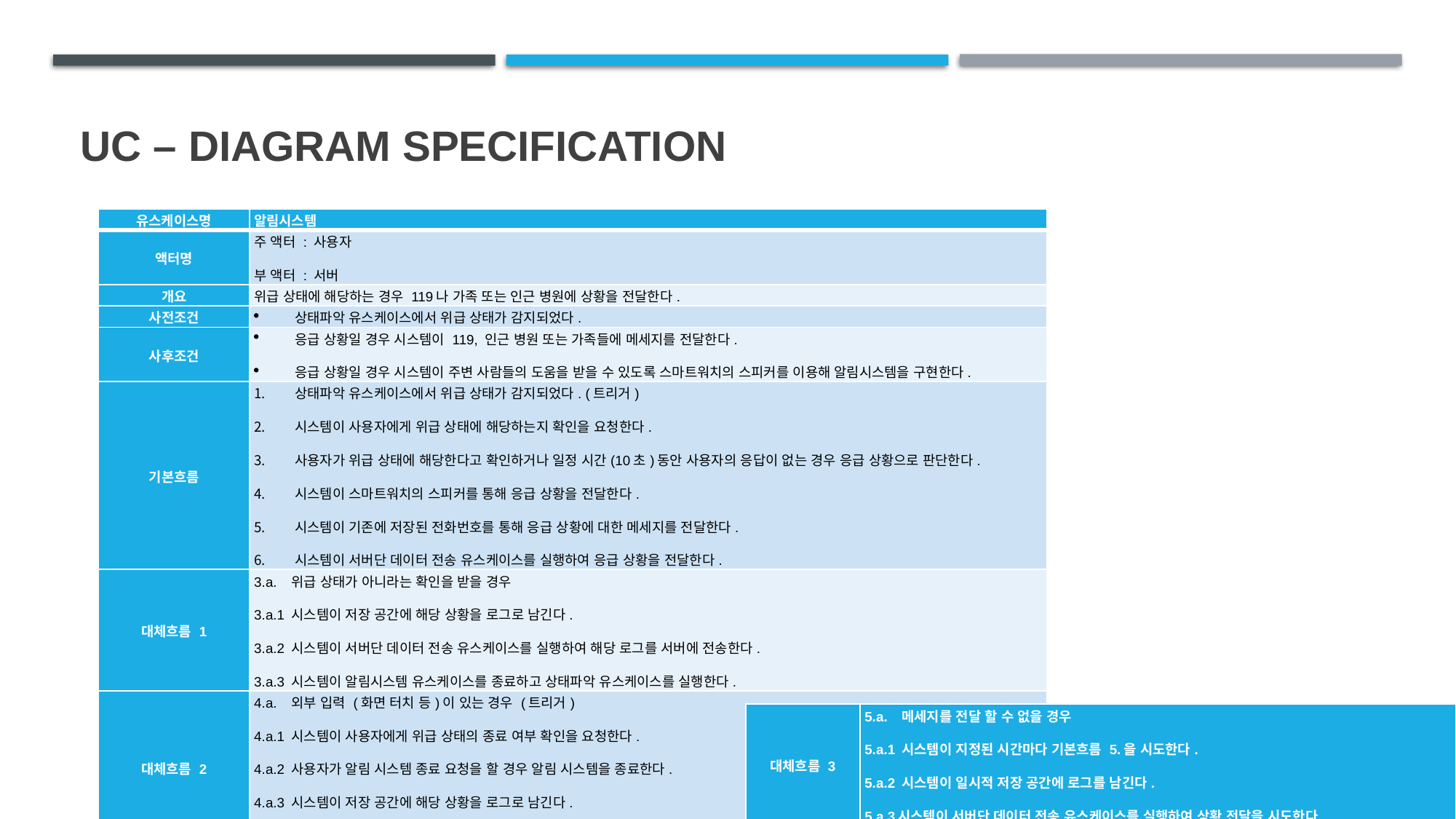

# UC – Diagram Specification
| 유스케이스명 | 알림시스템 |
| --- | --- |
| 액터명 | 주 액터 : 사용자 부 액터 : 서버 |
| 개요 | 위급 상태에 해당하는 경우 119나 가족 또는 인근 병원에 상황을 전달한다. |
| 사전조건 | 상태파악 유스케이스에서 위급 상태가 감지되었다. |
| 사후조건 | 응급 상황일 경우 시스템이 119, 인근 병원 또는 가족들에 메세지를 전달한다. 응급 상황일 경우 시스템이 주변 사람들의 도움을 받을 수 있도록 스마트워치의 스피커를 이용해 알림시스템을 구현한다. |
| 기본흐름 | 상태파악 유스케이스에서 위급 상태가 감지되었다. (트리거) 시스템이 사용자에게 위급 상태에 해당하는지 확인을 요청한다. 사용자가 위급 상태에 해당한다고 확인하거나 일정 시간(10초)동안 사용자의 응답이 없는 경우 응급 상황으로 판단한다. 시스템이 스마트워치의 스피커를 통해 응급 상황을 전달한다. 시스템이 기존에 저장된 전화번호를 통해 응급 상황에 대한 메세지를 전달한다. 시스템이 서버단 데이터 전송 유스케이스를 실행하여 응급 상황을 전달한다. |
| 대체흐름 1 | 3.a. 위급 상태가 아니라는 확인을 받을 경우 3.a.1 시스템이 저장 공간에 해당 상황을 로그로 남긴다. 3.a.2 시스템이 서버단 데이터 전송 유스케이스를 실행하여 해당 로그를 서버에 전송한다. 3.a.3 시스템이 알림시스템 유스케이스를 종료하고 상태파악 유스케이스를 실행한다. |
| 대체흐름 2 | 4.a. 외부 입력 (화면 터치 등)이 있는 경우 (트리거) 4.a.1 시스템이 사용자에게 위급 상태의 종료 여부 확인을 요청한다. 4.a.2 사용자가 알림 시스템 종료 요청을 할 경우 알림 시스템을 종료한다. 4.a.3 시스템이 저장 공간에 해당 상황을 로그로 남긴다. 4.a.4 시스템이 서버단 데이터 전송 유스케이스를 실행한다. |
| 대체흐름 3 | 5.a. 메세지를 전달 할 수 없을 경우 5.a.1 시스템이 지정된 시간마다 기본흐름 5.을 시도한다. 5.a.2 시스템이 일시적 저장 공간에 로그를 남긴다. 5.a.3시스템이 서버단 데이터 전송 유스케이스를 실행하여 상황 전달을 시도한다. |
| --- | --- |